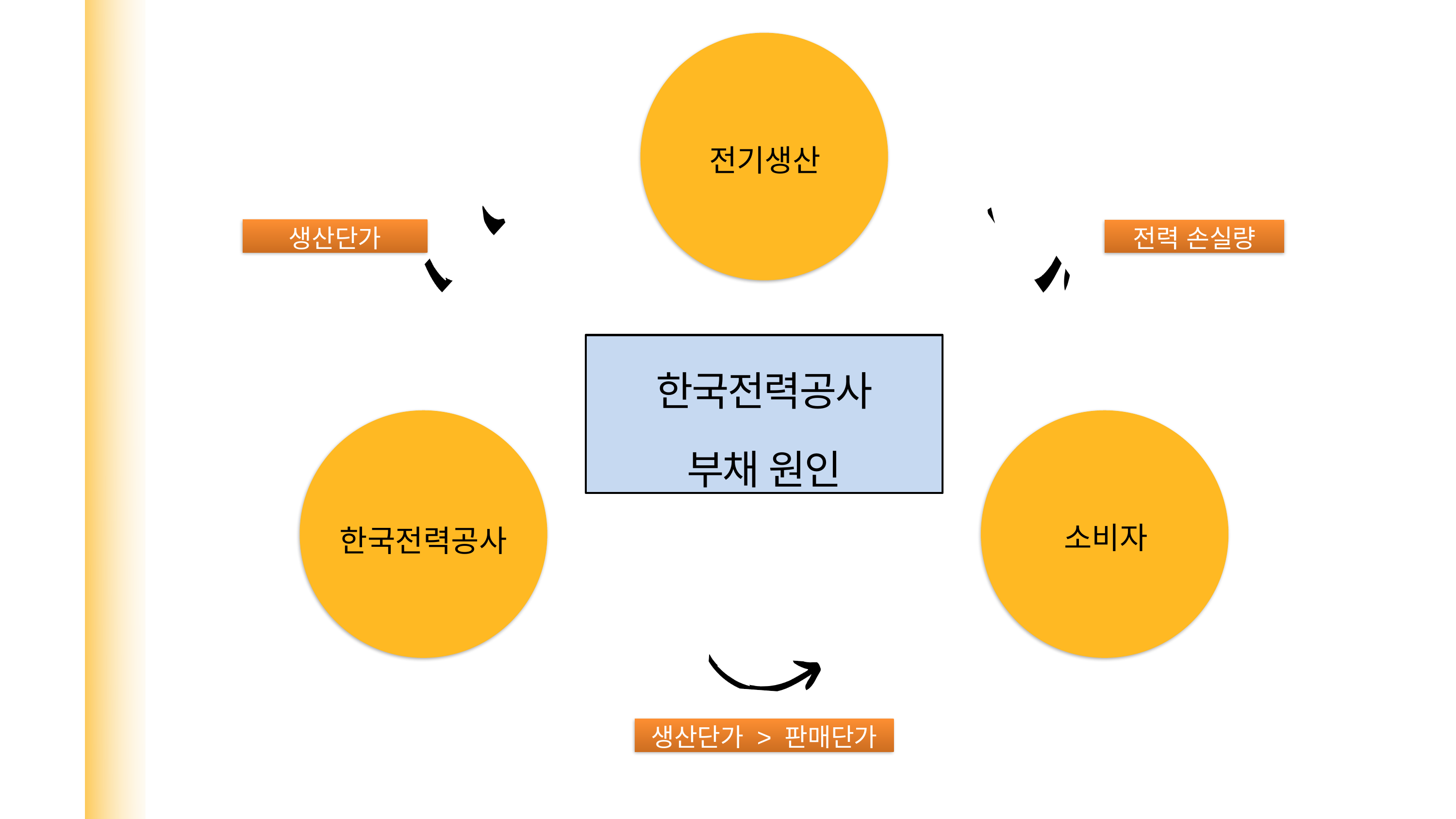

전기생산

생산단가
전력 손실량

한국전력공사
부채 원인

소비자
한국전력공사

생산단가 > 판매단가